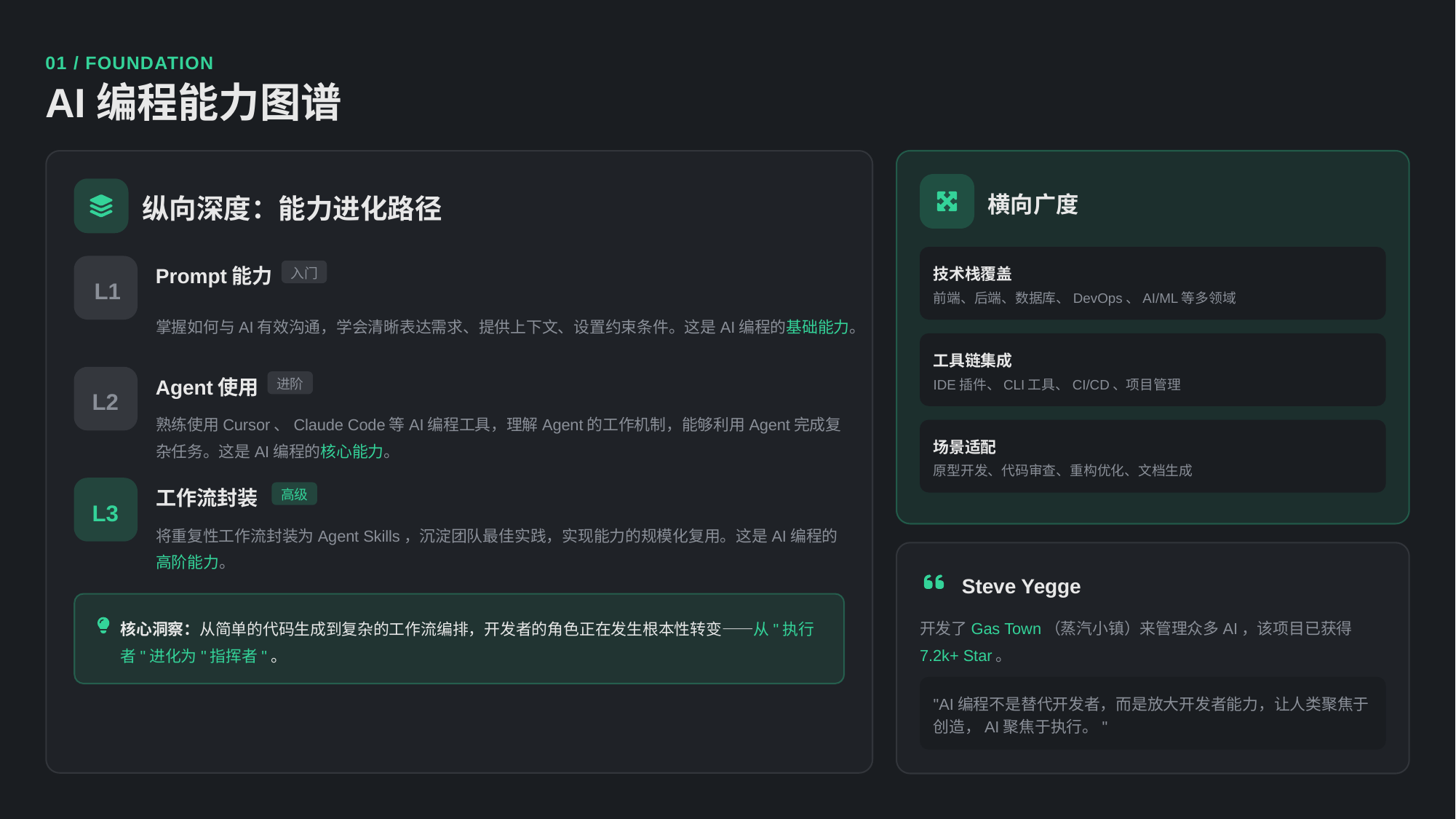

01 / FOUNDATION
AI编程能力图谱

横向广度
纵向深度：能力进化路径

Prompt能力

入门
技术栈覆盖
L1
前端、后端、数据库、DevOps、AI/ML等多领域
掌握如何与AI有效沟通，学会清晰表达需求、提供上下文、设置约束条件。这是AI编程的基础能力。

工具链集成

Agent使用

进阶
IDE插件、CLI工具、CI/CD、项目管理
L2
熟练使用Cursor、Claude Code等AI编程工具，理解Agent的工作机制，能够利用Agent完成复杂任务。这是AI编程的核心能力。

场景适配
原型开发、代码审查、重构优化、文档生成

工作流封装

高级
L3
将重复性工作流封装为Agent Skills，沉淀团队最佳实践，实现能力的规模化复用。这是AI编程的高阶能力。

Steve Yegge

开发了Gas Town（蒸汽小镇）来管理众多AI，该项目已获得7.2k+ Star。
核心洞察：从简单的代码生成到复杂的工作流编排，开发者的角色正在发生根本性转变——从"执行者"进化为"指挥者"。

"AI编程不是替代开发者，而是放大开发者能力，让人类聚焦于创造，AI聚焦于执行。"